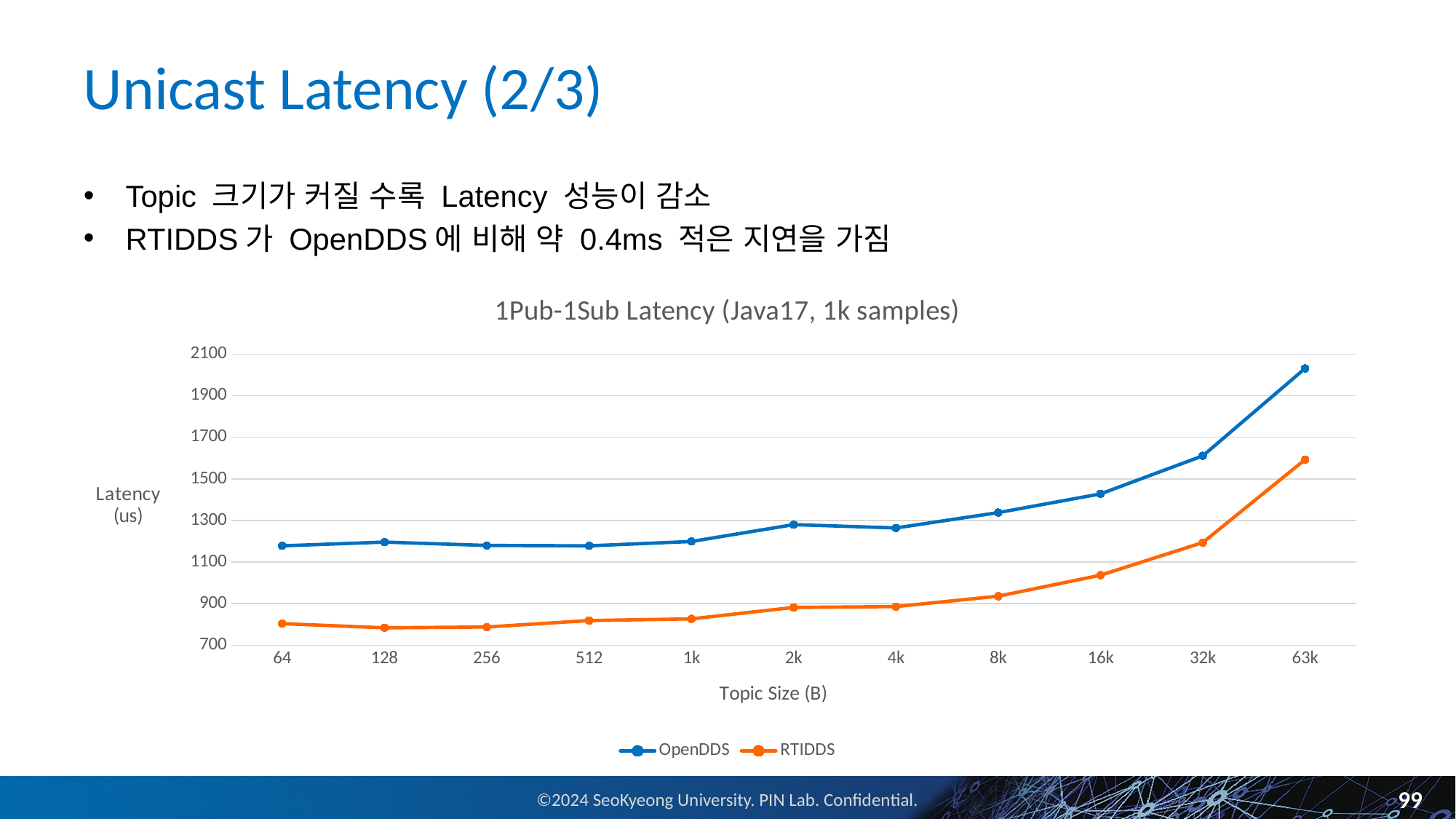

# Unicast Latency (2/3)
Topic 크기가 커질 수록 Latency 성능이 감소
RTIDDS가 OpenDDS에 비해 약 0.4ms 적은 지연을 가짐

### Chart: 1Pub-1Sub Latency (Java17, 1k samples)

| Category | OpenDDS | RTIDDS |
|---|---|---|
| 64 | 1178.0 | 804.0 |
| 128 | 1196.0 | 784.0 |
| 256 | 1180.0 | 788.0 |
| 512 | 1178.0 | 819.0 |
| 1k | 1199.0 | 827.0 |
| 2k | 1280.0 | 882.0 |
| 4k | 1264.0 | 886.0 |
| 8k | 1338.0 | 936.0 |
| 16k | 1428.0 | 1037.0 |
| 32k | 1611.0 | 1194.0 |
| 63k | 2031.0000000000002 | 1593.0 |
99